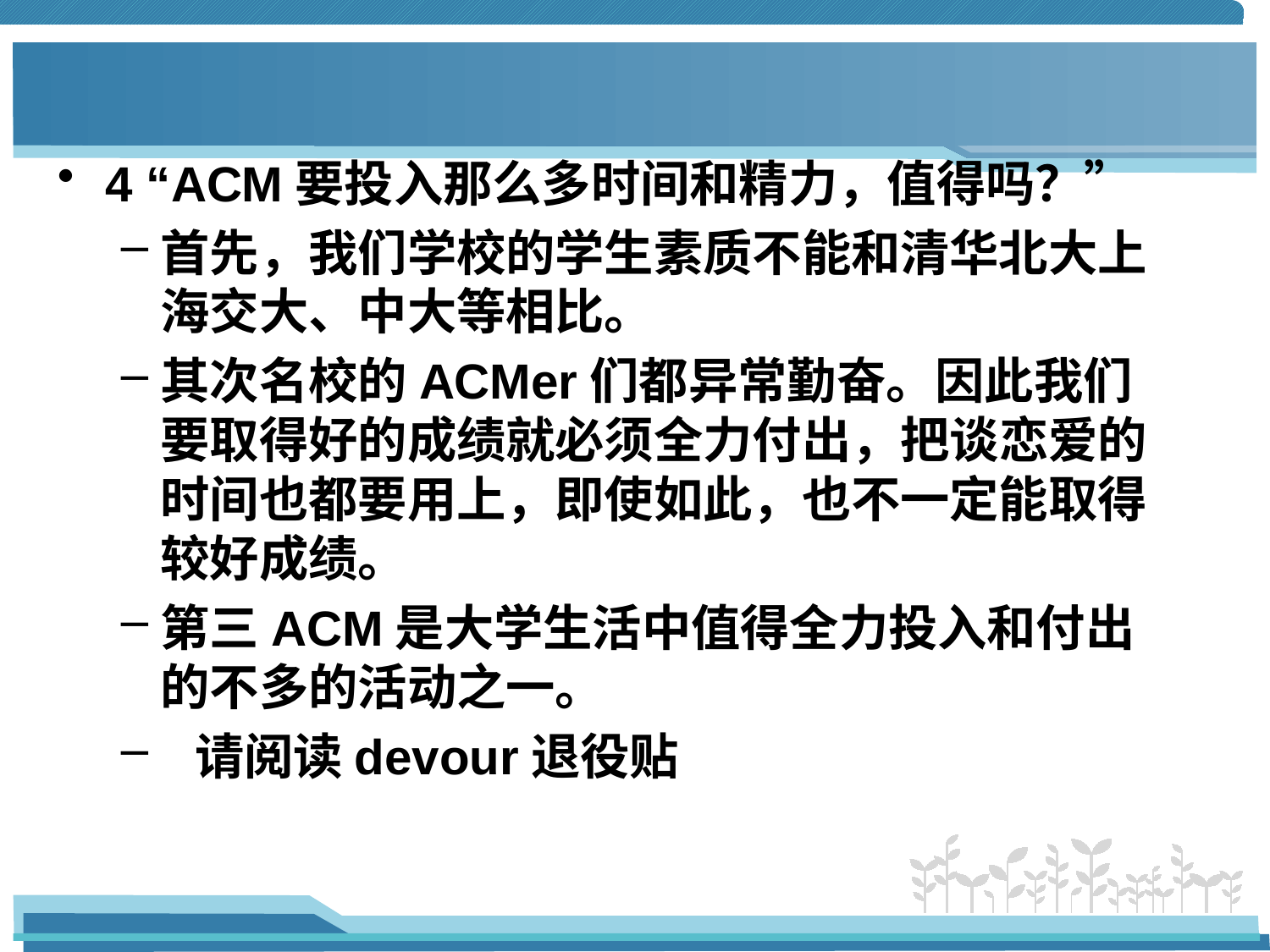

#
4 “ACM要投入那么多时间和精力，值得吗？”
首先，我们学校的学生素质不能和清华北大上海交大、中大等相比。
其次名校的ACMer们都异常勤奋。因此我们要取得好的成绩就必须全力付出，把谈恋爱的时间也都要用上，即使如此，也不一定能取得较好成绩。
第三ACM是大学生活中值得全力投入和付出的不多的活动之一。
  请阅读devour退役贴